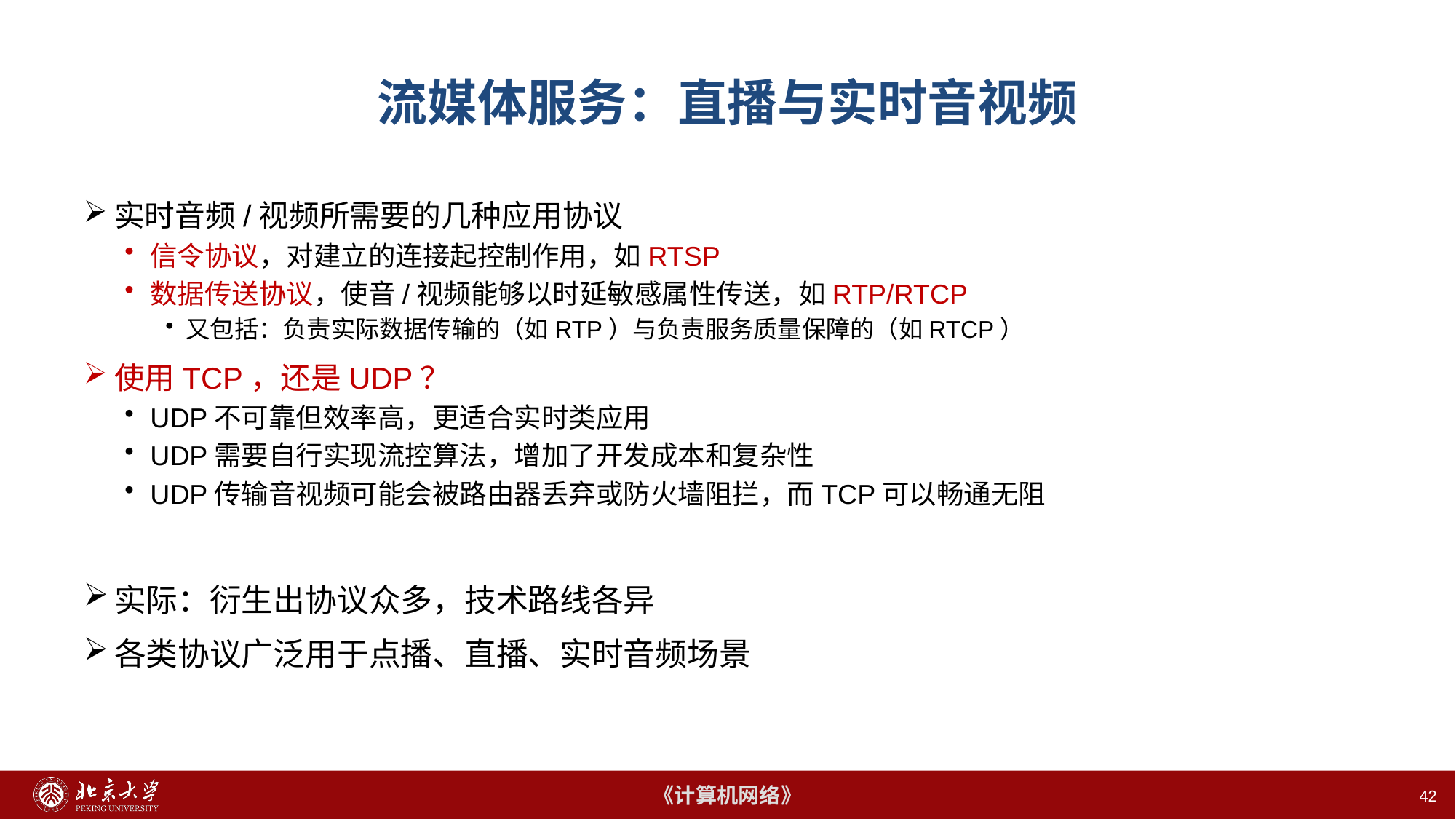

# 流媒体服务：直播与实时音视频
实时音频/视频所需要的几种应用协议
信令协议，对建立的连接起控制作用，如RTSP
数据传送协议，使音/视频能够以时延敏感属性传送，如RTP/RTCP
又包括：负责实际数据传输的（如RTP）与负责服务质量保障的（如RTCP）
使用TCP，还是UDP？
UDP不可靠但效率高，更适合实时类应用
UDP需要自行实现流控算法，增加了开发成本和复杂性
UDP传输音视频可能会被路由器丢弃或防火墙阻拦，而TCP可以畅通无阻

实际：衍生出协议众多，技术路线各异
各类协议广泛用于点播、直播、实时音频场景
42